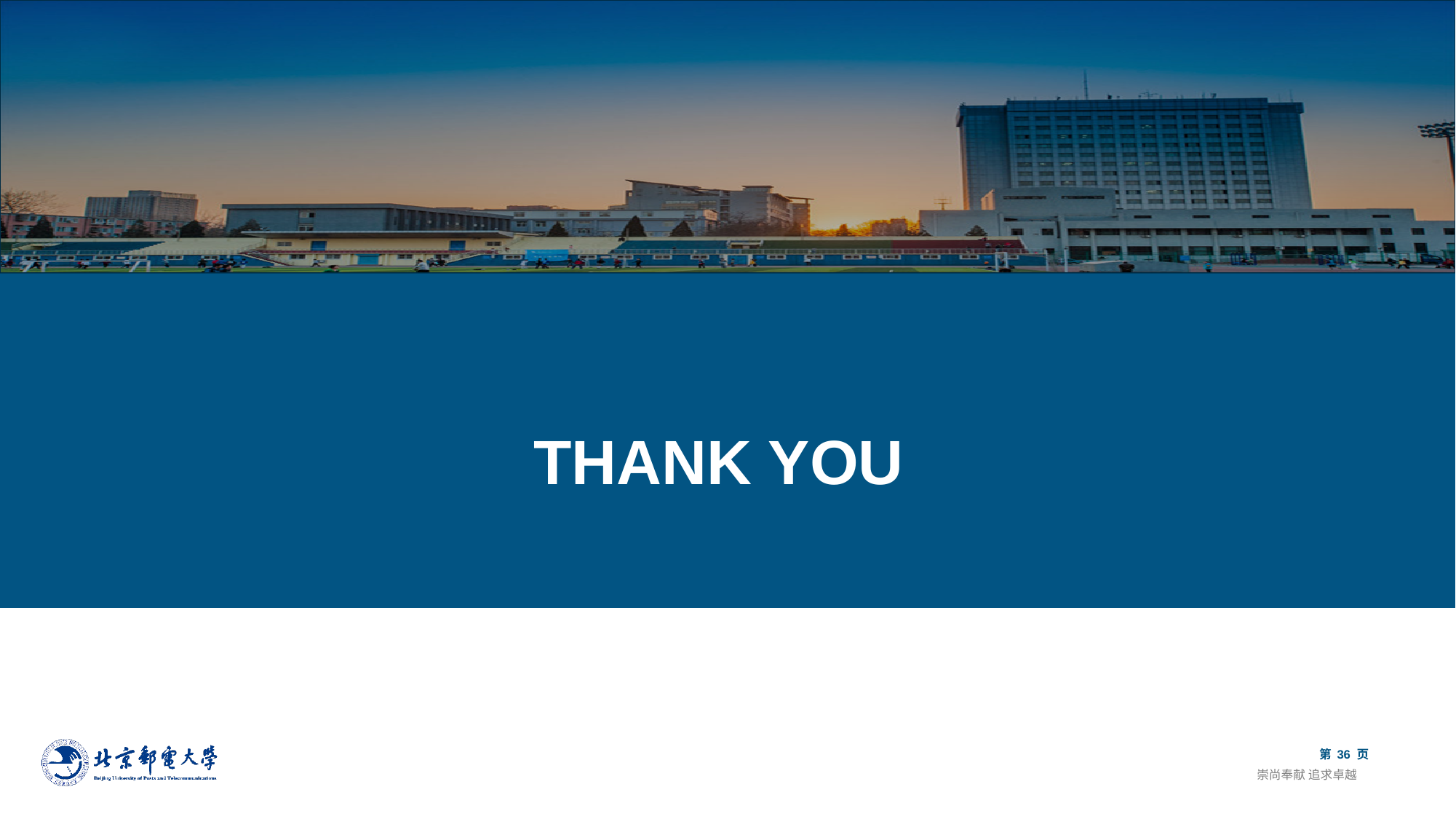

THANK YOU
第 36 页
崇尚奉献 追求卓越